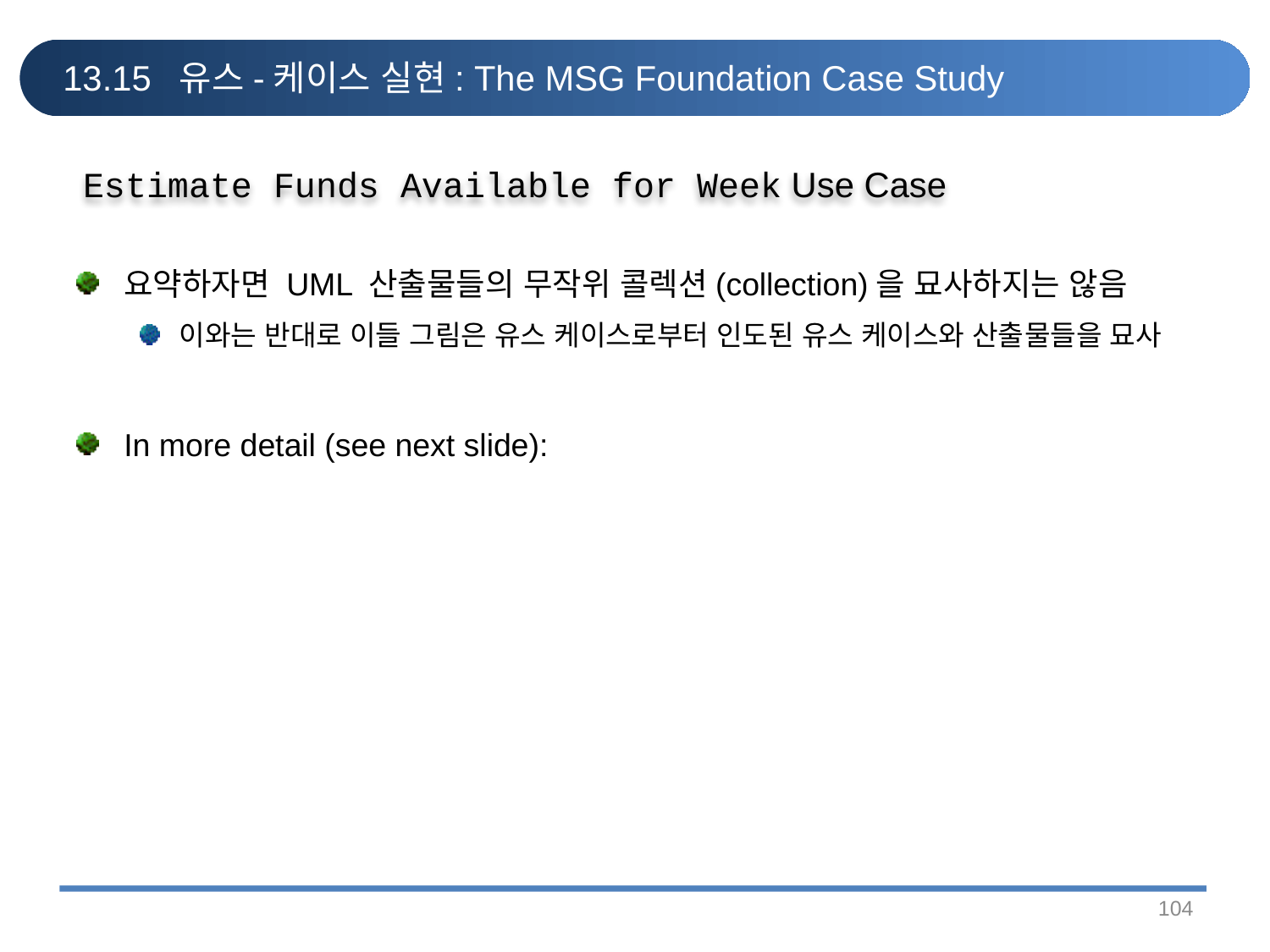

# 13.15  유스-케이스 실현: The MSG Foundation Case Study
Estimate Funds Available for Week Use Case
요약하자면 UML 산출물들의 무작위 콜렉션(collection)을 묘사하지는 않음
이와는 반대로 이들 그림은 유스 케이스로부터 인도된 유스 케이스와 산출물들을 묘사

In more detail (see next slide):
104